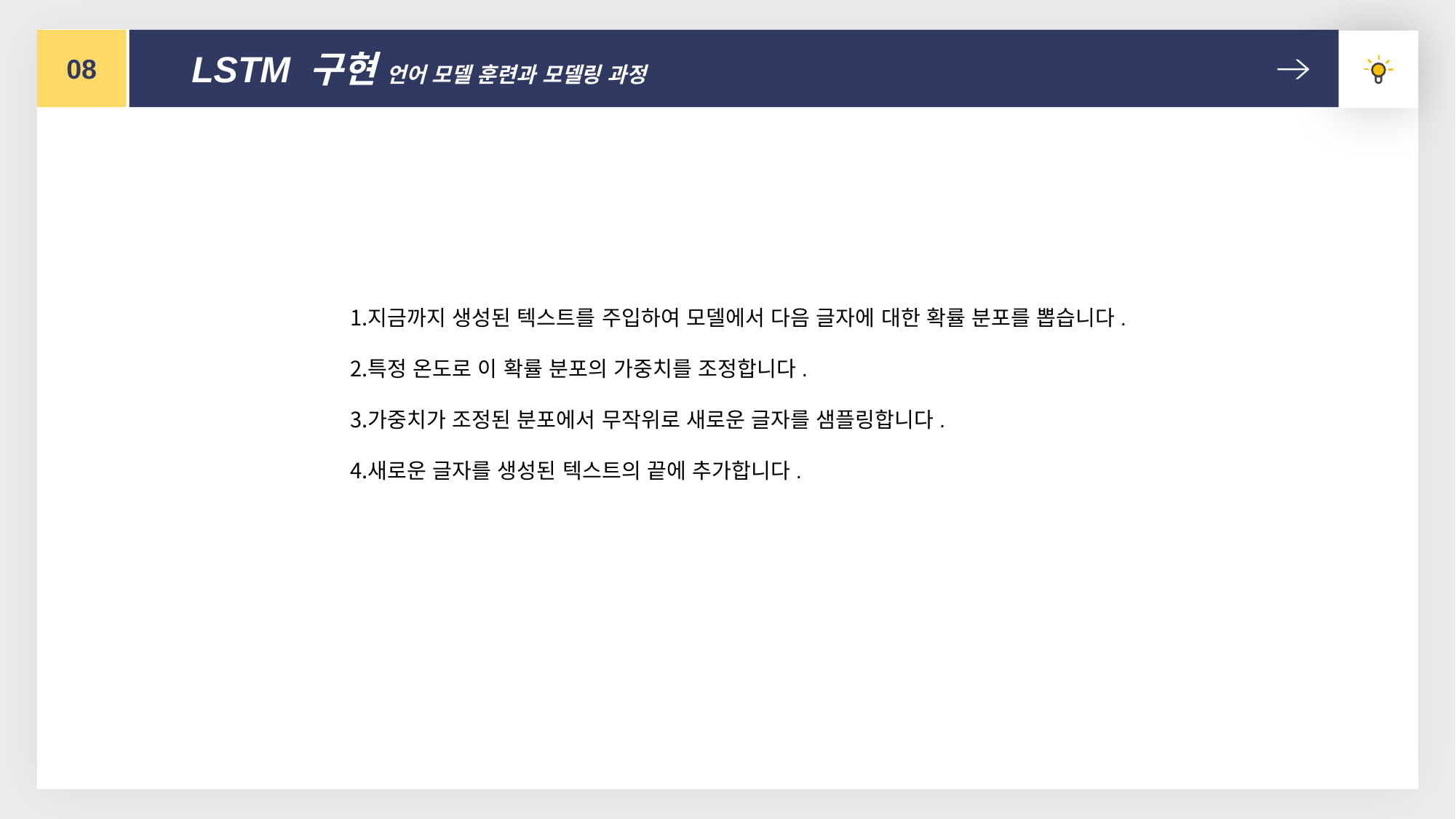

08
LSTM 구현 언어 모델 훈련과 모델링 과정

지금까지 생성된 텍스트를 주입하여 모델에서 다음 글자에 대한 확률 분포를 뽑습니다.

특정 온도로 이 확률 분포의 가중치를 조정합니다.

가중치가 조정된 분포에서 무작위로 새로운 글자를 샘플링합니다.

새로운 글자를 생성된 텍스트의 끝에 추가합니다.